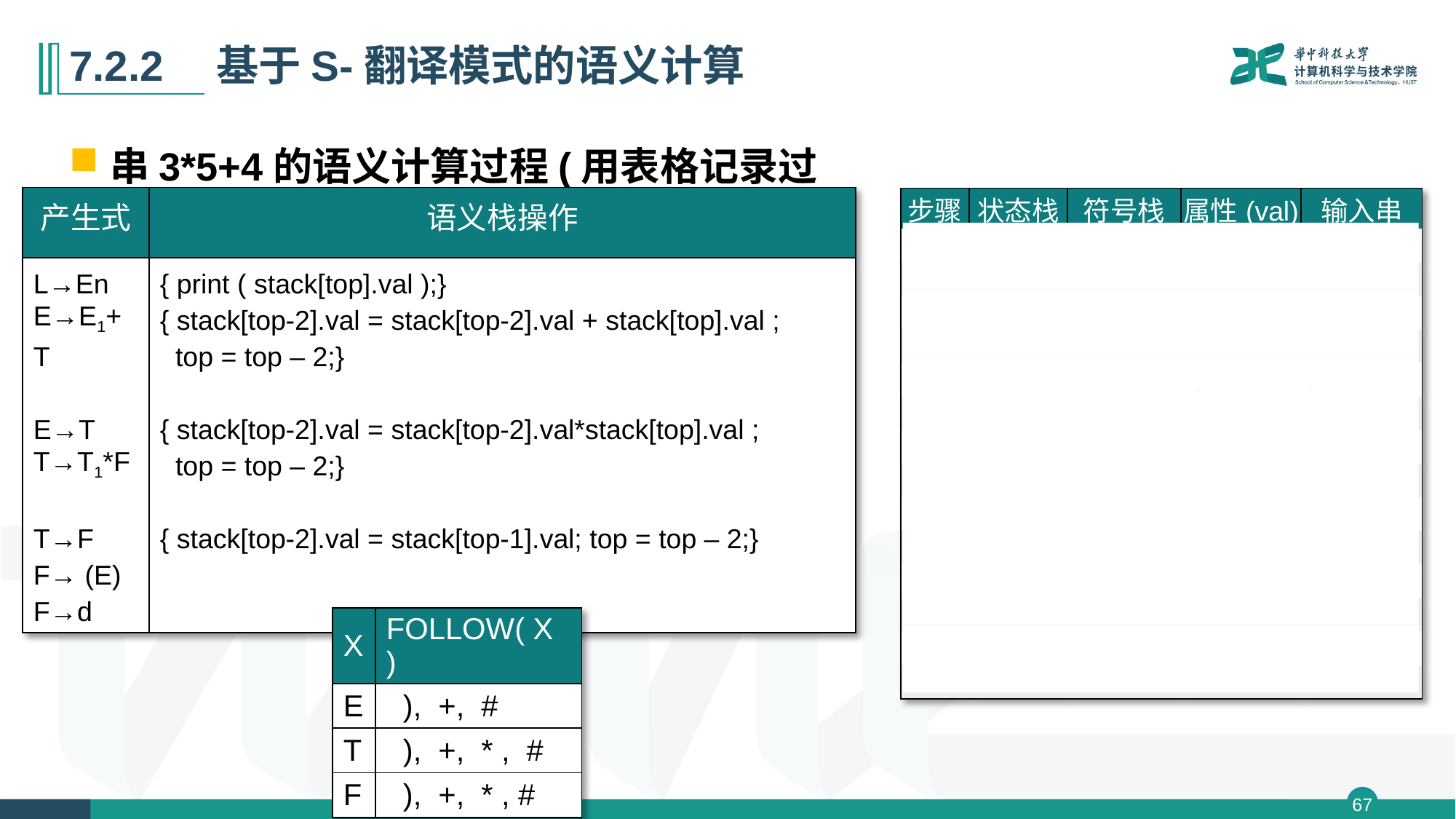

# 7.2.2　基于S-翻译模式的语义计算
串3*5+4的语义计算过程(用表格记录过程)
| 产生式 | 语义栈操作 |
| --- | --- |
| L→En E→E1+T E→T T→T1\*F T→F F→ (E) F→d | { print ( stack[top].val );} { stack[top-2].val = stack[top-2].val + stack[top].val ; top = top – 2;} { stack[top-2].val = stack[top-2].val\*stack[top].val ; top = top – 2;} { stack[top-2].val = stack[top-1].val; top = top – 2;} |
| 步骤 | 状态栈 | 符号栈 | 属性(val) | 输入串 |
| --- | --- | --- | --- | --- |
| 0 | 0 | # | - | 3\*5+4# |
| 1 | 5 | #d | -3 | \*5+4# |
| 2 | 3 | #F | -3 | \*5+4# |
| 3 | 2 | #T | -3 | \*5+4# |
| 4 | 27 | #T\* | -3- | 5+4# |
| 5 | 275 | #T\*5 | -3-5 | +4# |
| 6 | 2710 | #T\*F | -3-5 | +4# |
| 7 | 2 | #T | -15 | +4# |
| 8 | 1 | #E | -15 | +4# |
| 9 | 16 | #E+ | -15- | 4# |
| 10 | 165 | #E+4 | -15-4 | # |
| 11 | 163 | #E+F | -15-4 | # |
| 11 | 169 | #E+T | -15-4 | # |
| 12 | 1 | #E | -19 | # |

| X | FOLLOW( X ) |
| --- | --- |
| E | ), +, # |
| T | ), +, \* , # |
| F | ), +, \* , # |